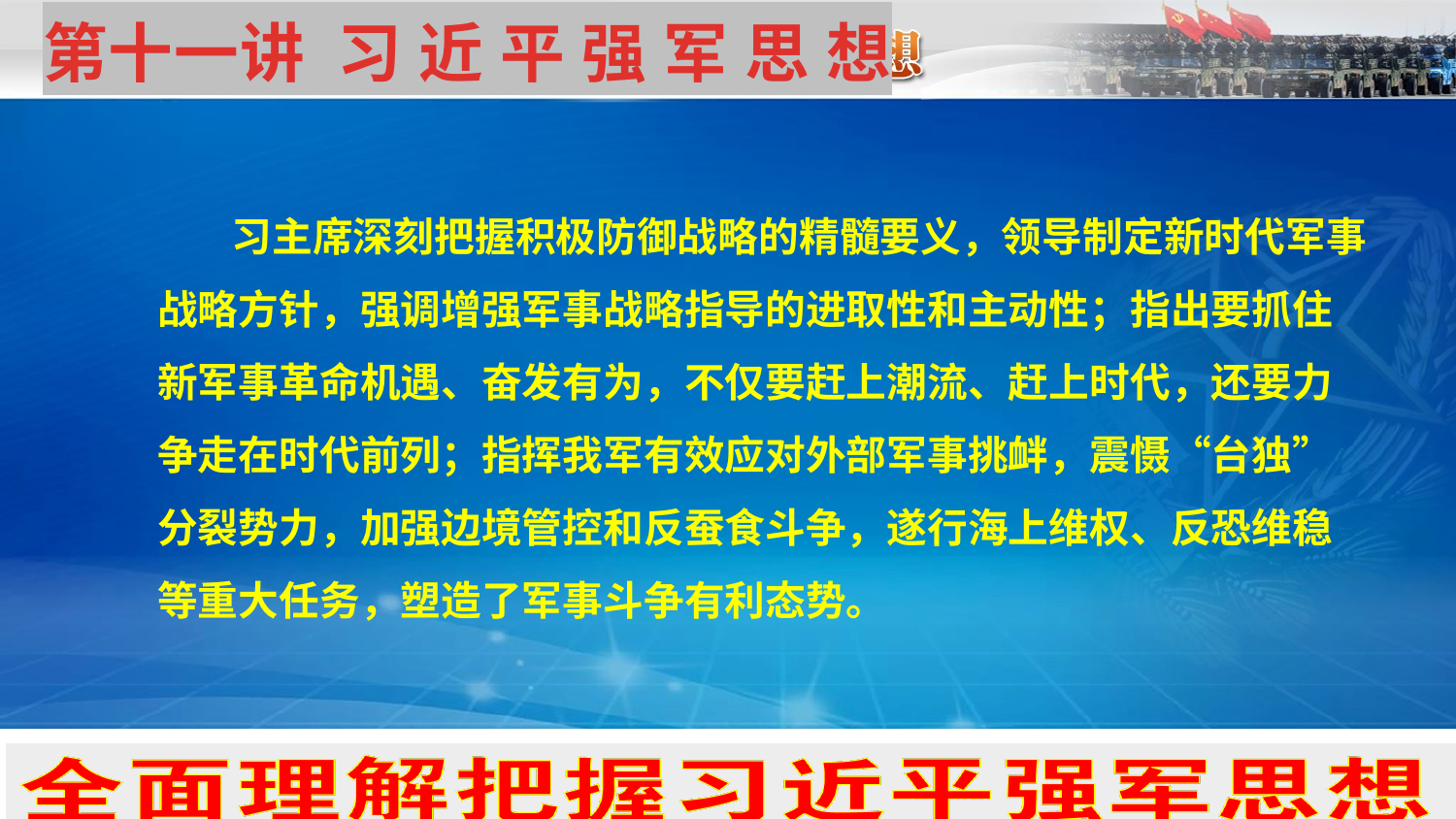

习主席深刻把握积极防御战略的精髓要义，领导制定新时代军事战略方针，强调增强军事战略指导的进取性和主动性；指出要抓住新军事革命机遇、奋发有为，不仅要赶上潮流、赶上时代，还要力争走在时代前列；指挥我军有效应对外部军事挑衅，震慑“台独”分裂势力，加强边境管控和反蚕食斗争，遂行海上维权、反恐维稳等重大任务，塑造了军事斗争有利态势。